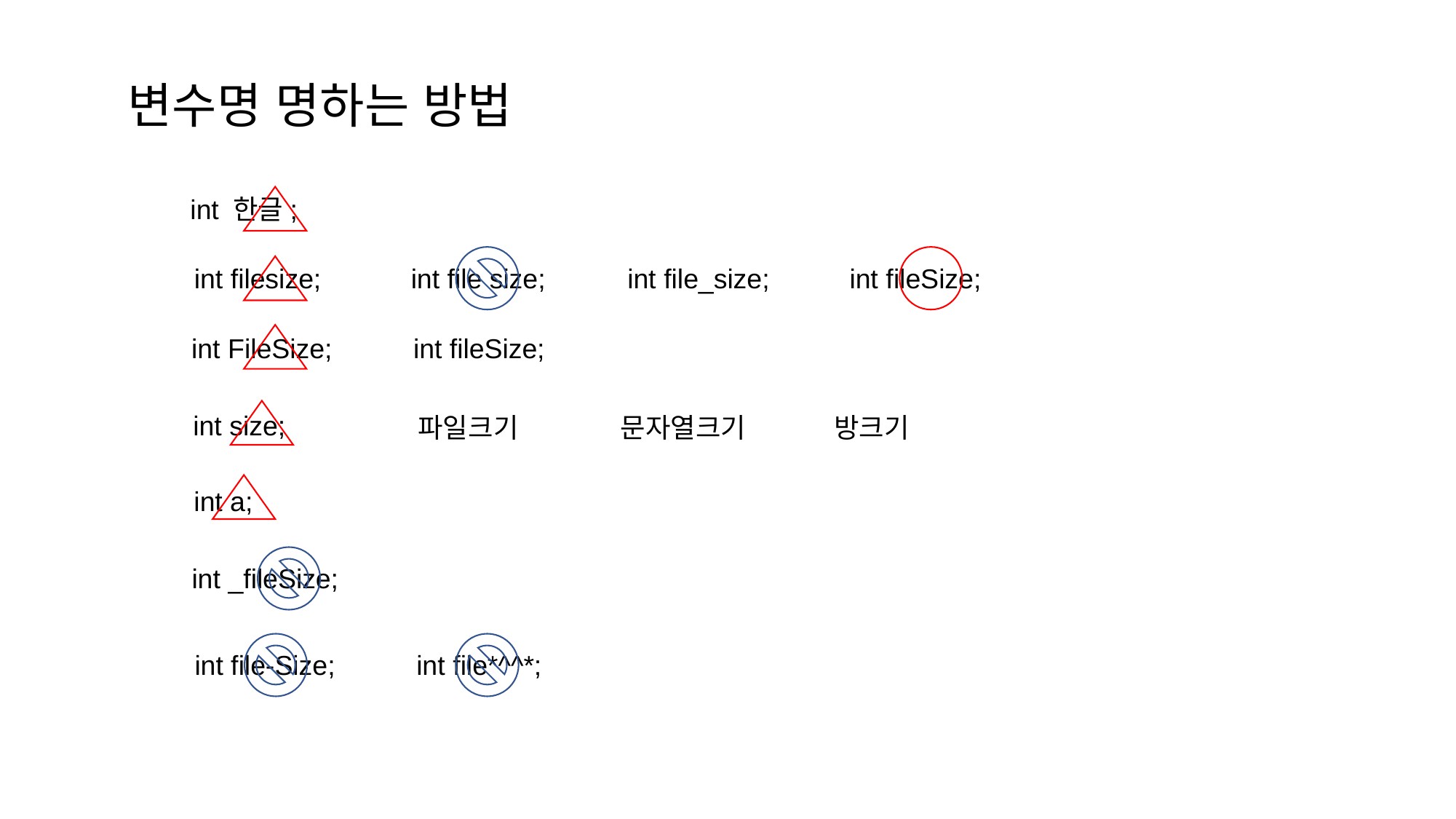

변수명 명하는 방법

int 한글;

int filesize;
int file size;
int file_size;
int fileSize;

int FileSize;
int fileSize;

int size;
파일크기
문자열크기
방크기

int a;

int _fileSize;

int file-Size;
int file*^^*;